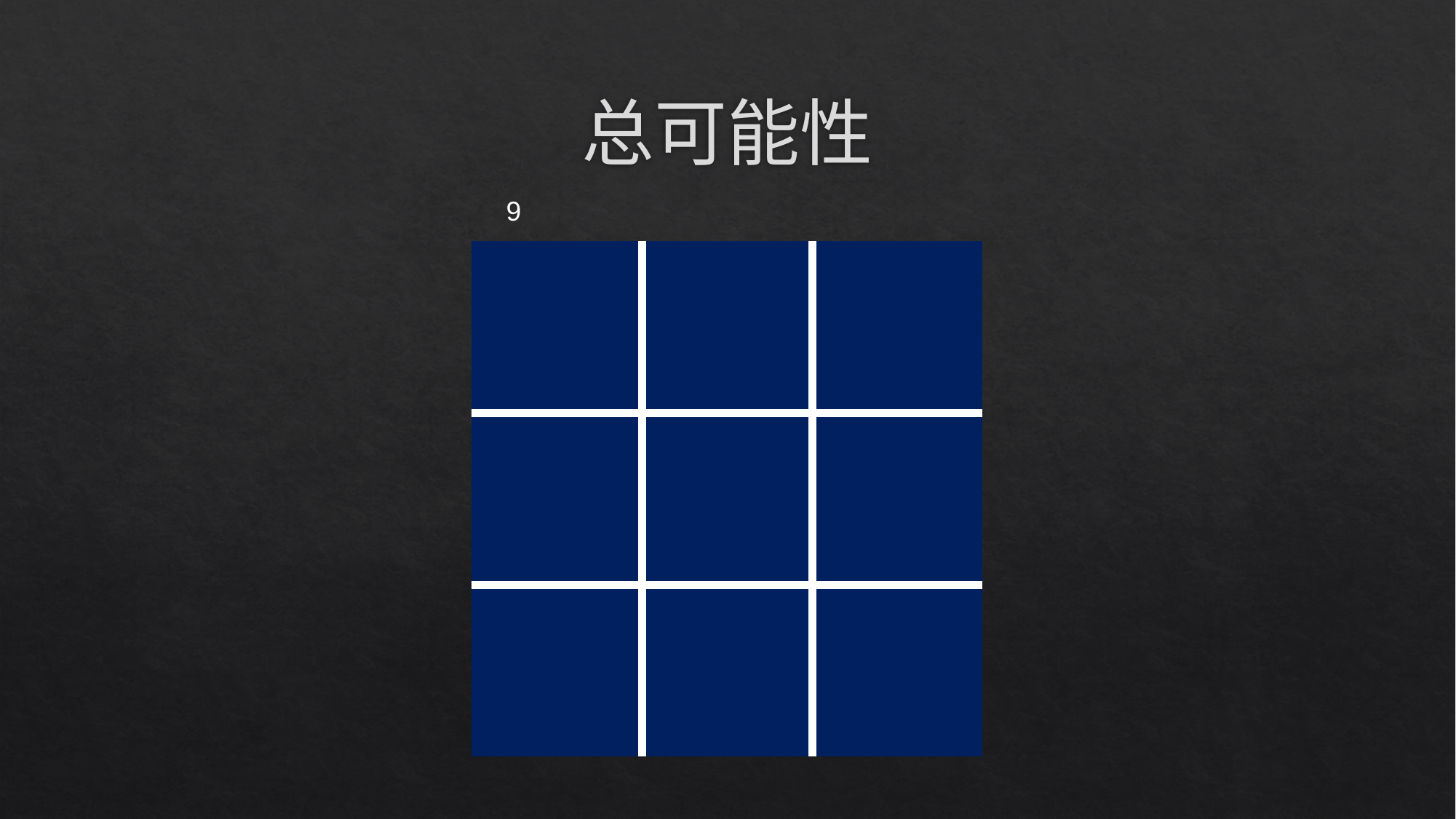

# 总可能性
9
|  |  |  |
| --- | --- | --- |
|  |  |  |
|  |  |  |